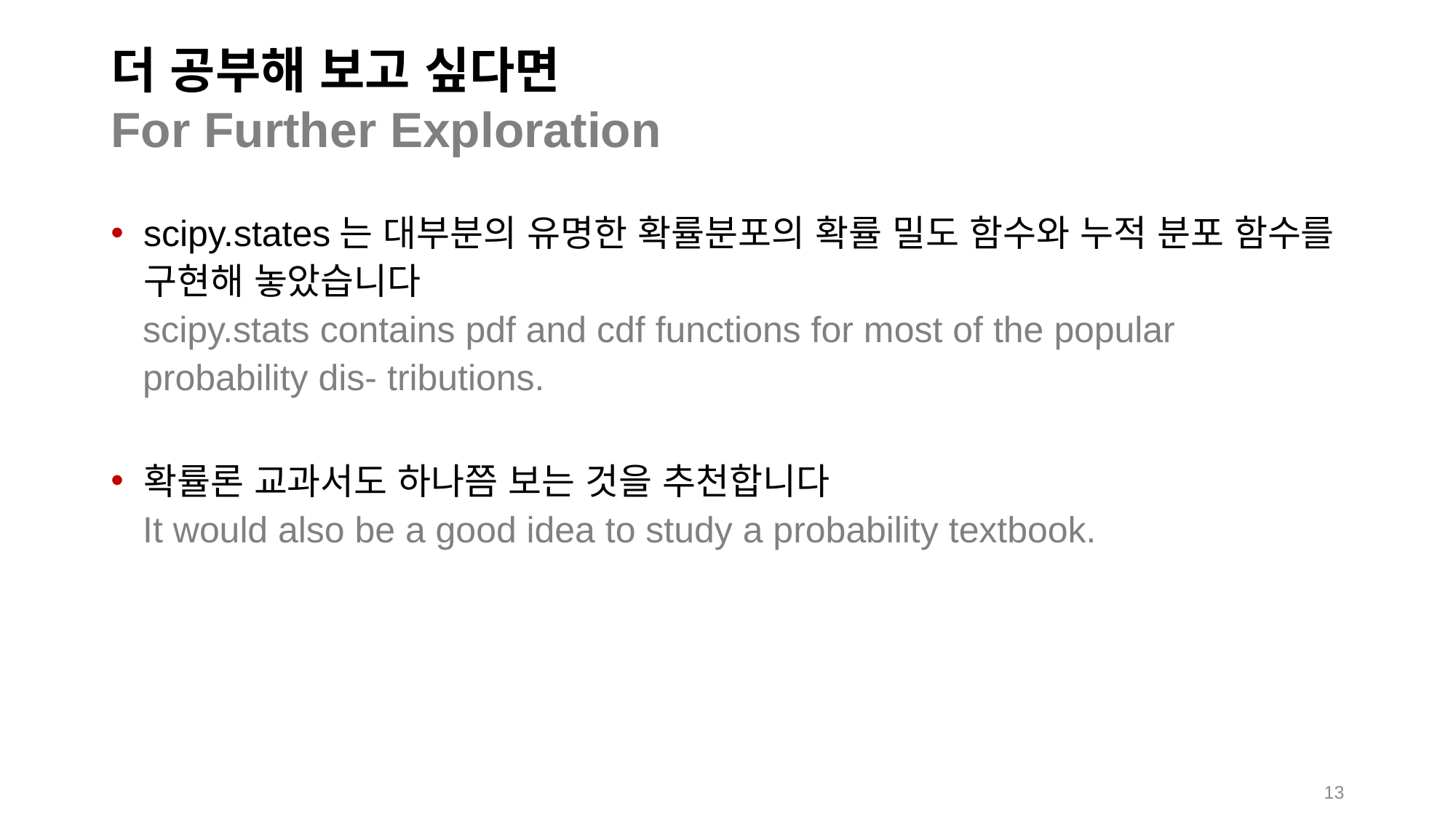

# 더 공부해 보고 싶다면 For Further Exploration
scipy.states는 대부분의 유명한 확률분포의 확률 밀도 함수와 누적 분포 함수를 구현해 놓았습니다
scipy.stats contains pdf and cdf functions for most of the popular probability dis‐ tributions.

확률론 교과서도 하나쯤 보는 것을 추천합니다
It would also be a good idea to study a probability textbook.
13